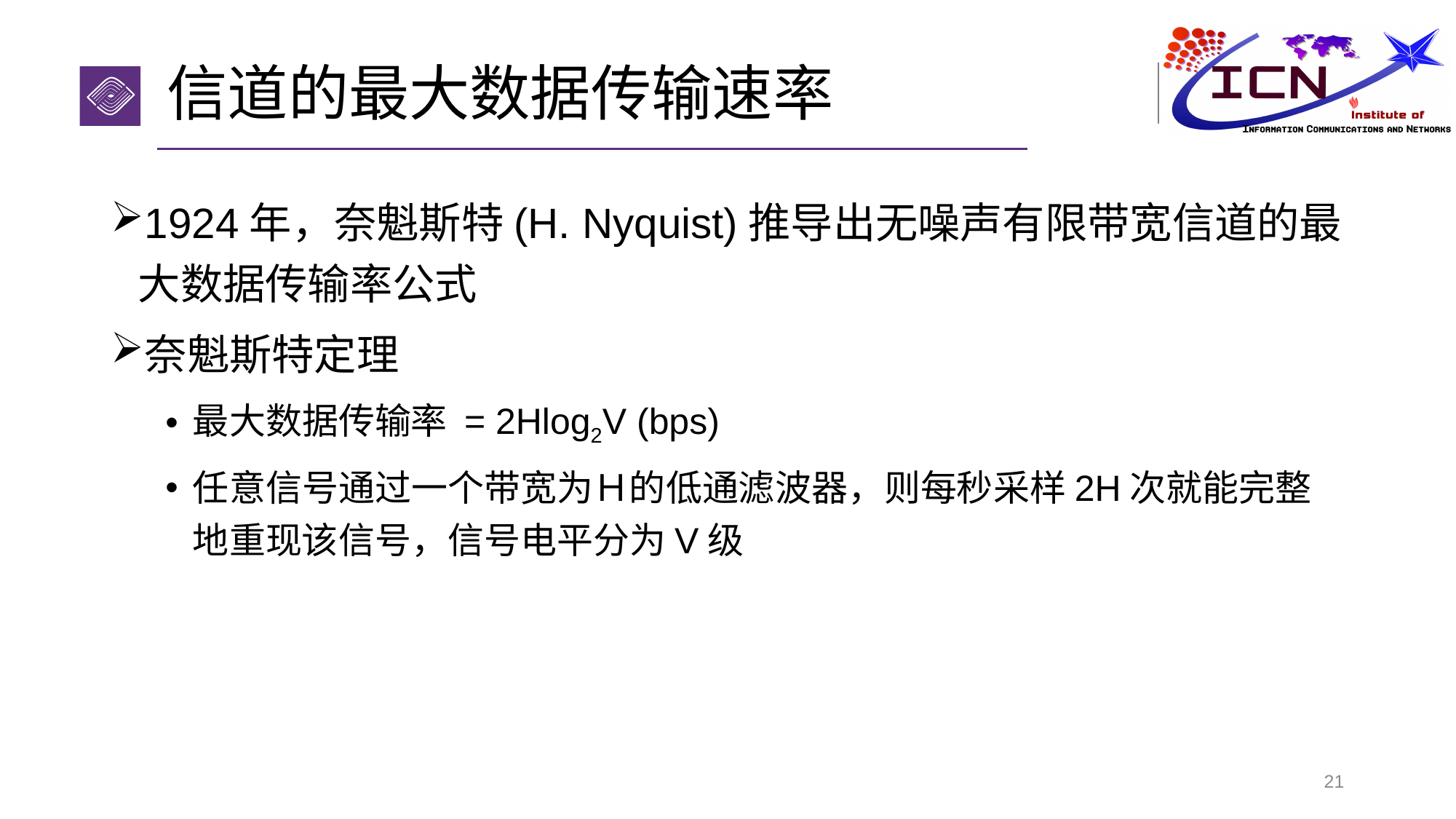

# 信道的最大数据传输速率
1924年，奈魁斯特(H. Nyquist)推导出无噪声有限带宽信道的最大数据传输率公式
奈魁斯特定理
最大数据传输率 = 2Hlog2V (bps)
任意信号通过一个带宽为Ｈ的低通滤波器，则每秒采样2H次就能完整地重现该信号，信号电平分为V级

21